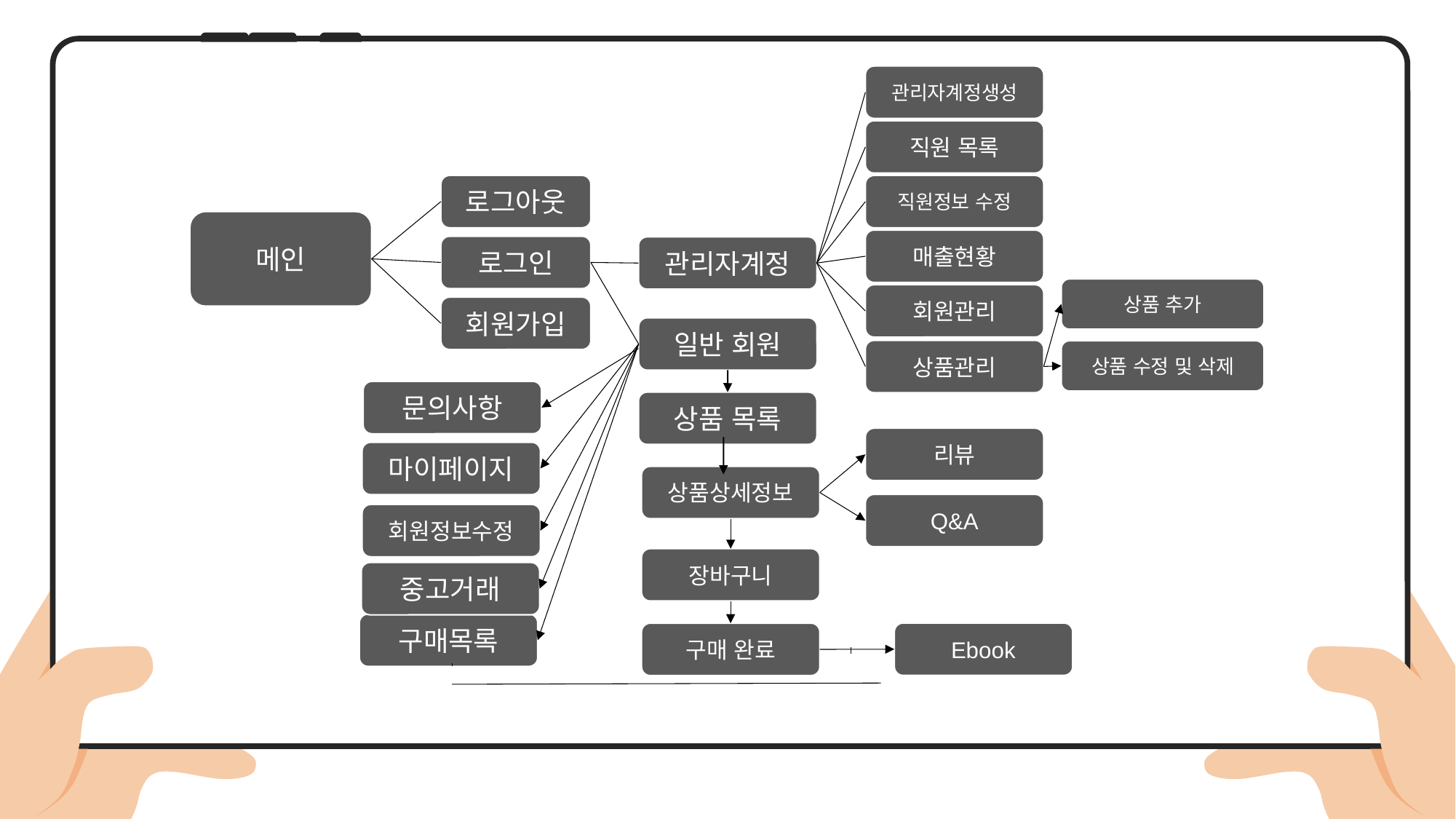

관리자계정생성
직원 목록
직원정보 수정
로그아웃
메인
매출현황
로그인
관리자계정
상품 추가
회원관리
회원가입
일반 회원
상품관리
상품 수정 및 삭제
문의사항
상품 목록
리뷰
마이페이지
상품상세정보
Q&A
회원정보수정
장바구니

중고거래
구매목록
Ebook
구매 완료